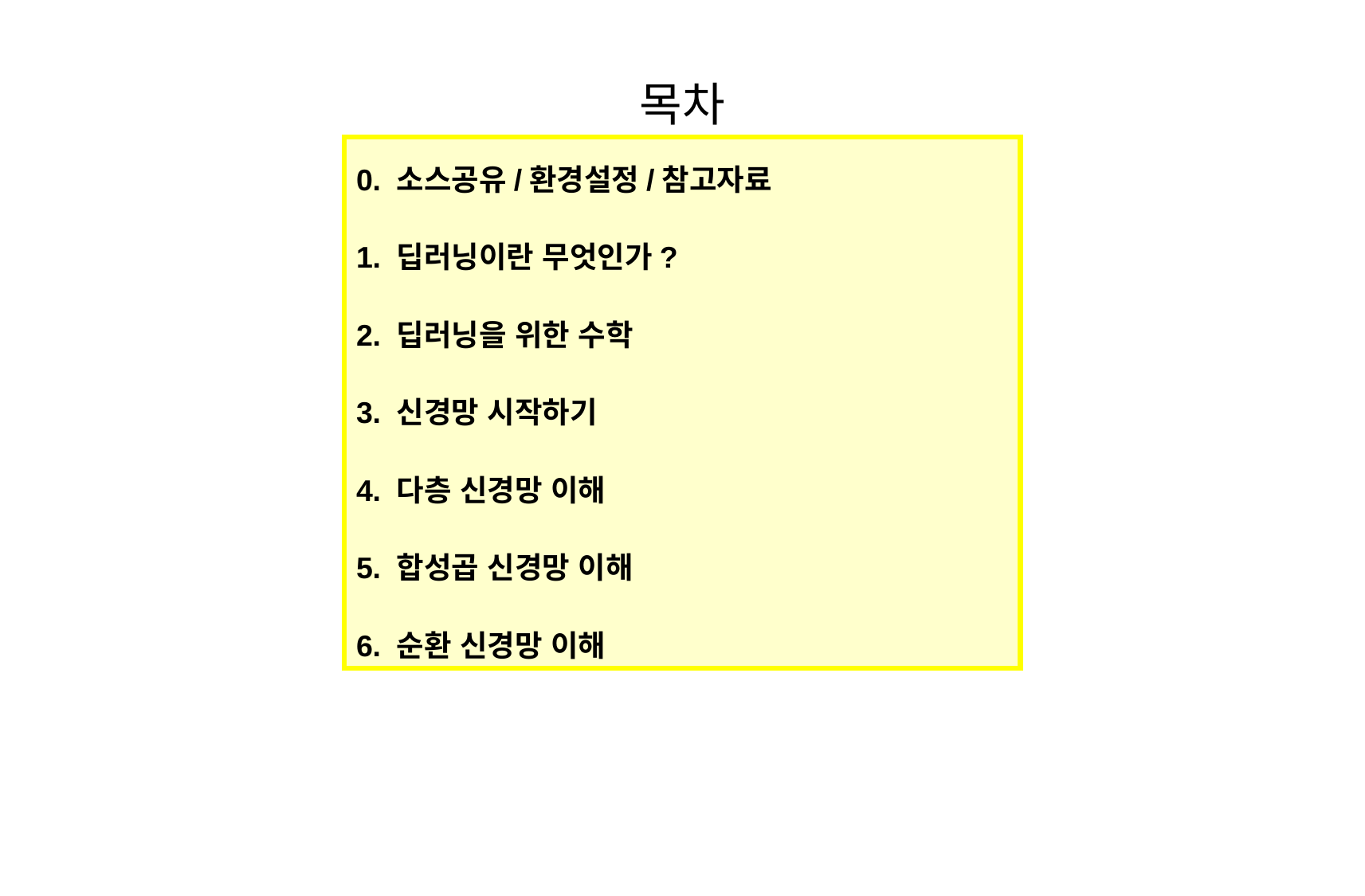

목차
0. 소스공유/환경설정/참고자료
1. 딥러닝이란 무엇인가?
2. 딥러닝을 위한 수학
3. 신경망 시작하기
4. 다층 신경망 이해
5. 합성곱 신경망 이해
6. 순환 신경망 이해